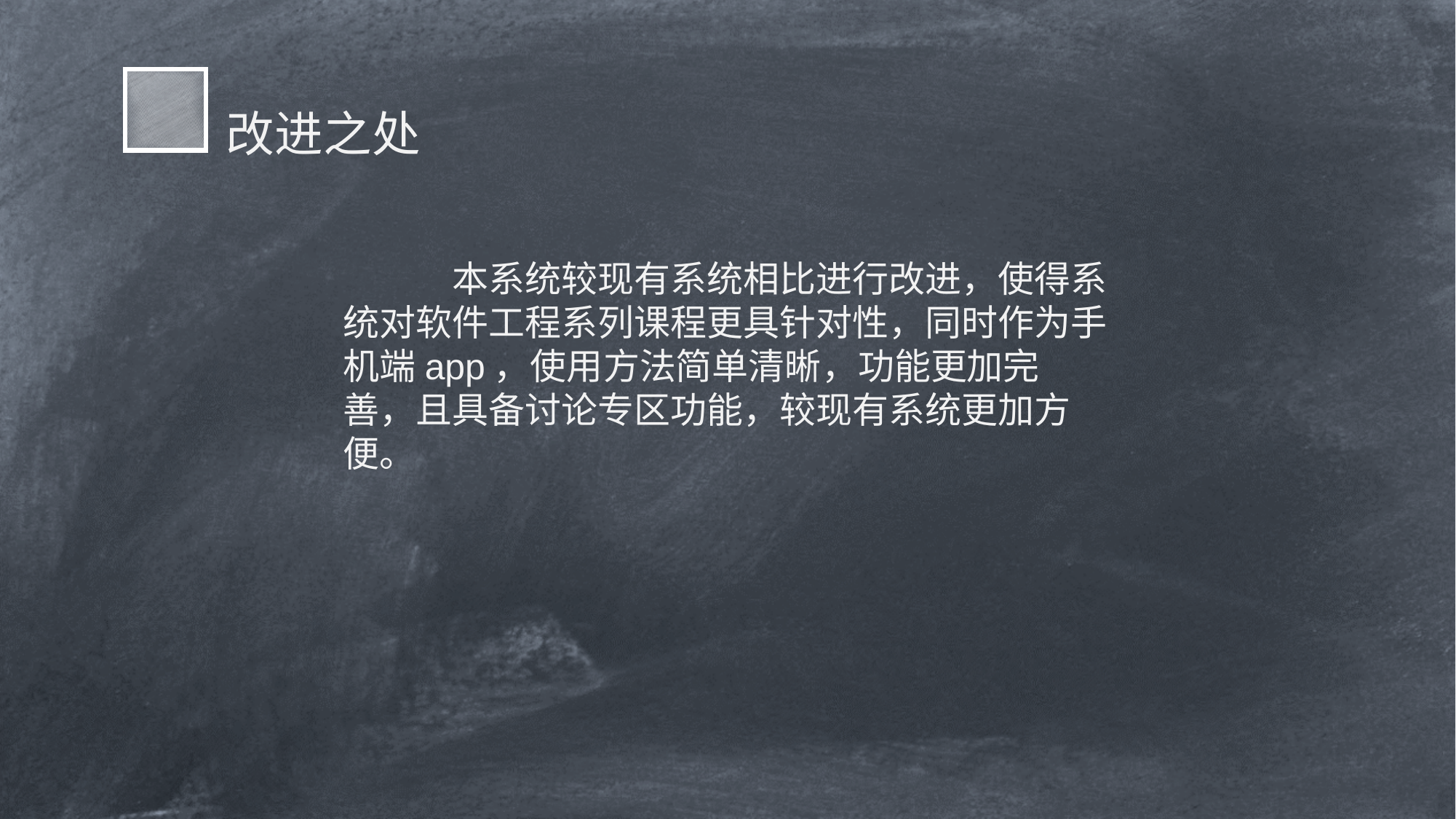

改进之处

	本系统较现有系统相比进行改进，使得系统对软件工程系列课程更具针对性，同时作为手机端app，使用方法简单清晰，功能更加完善，且具备讨论专区功能，较现有系统更加方便。